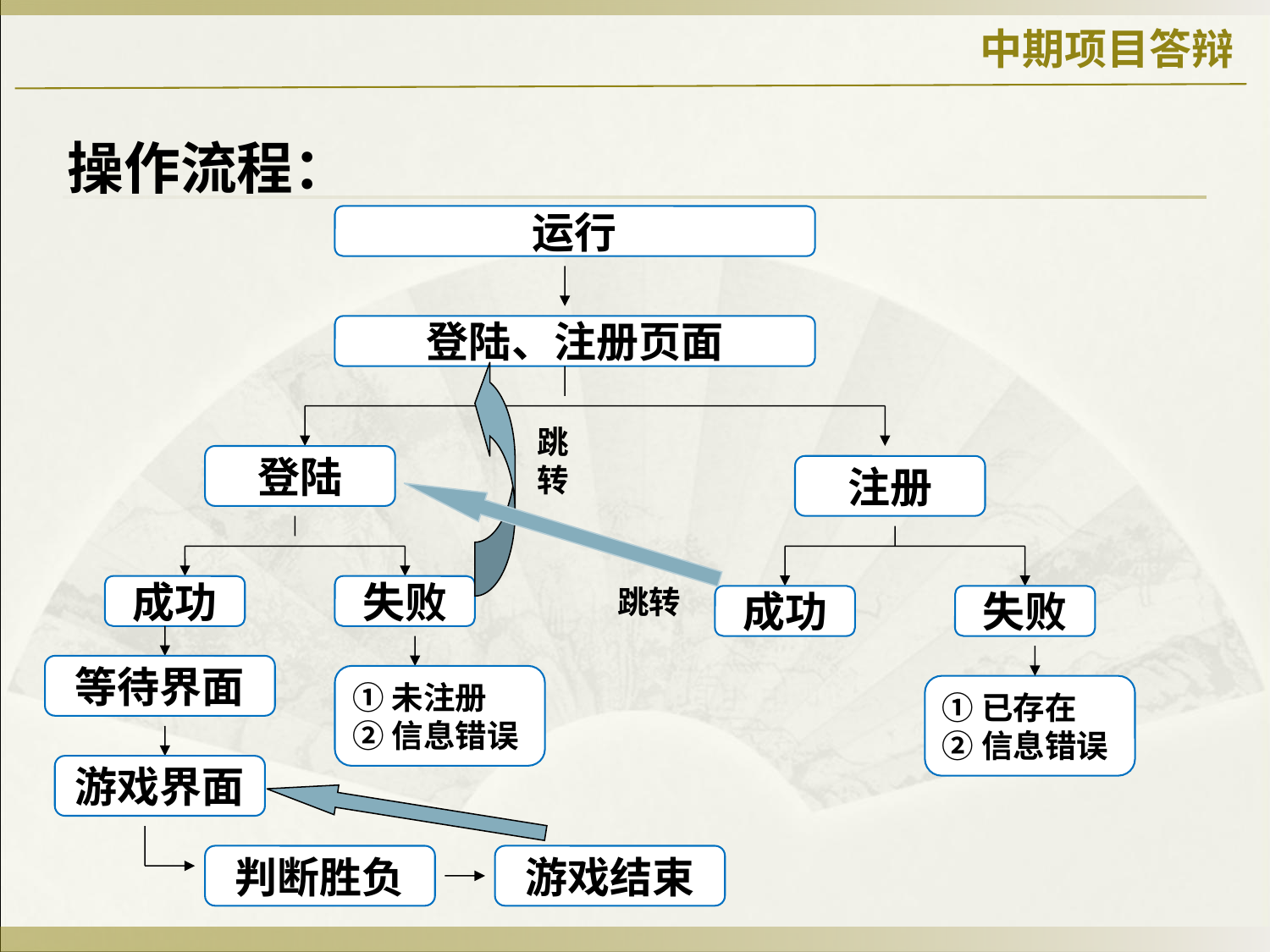

中期项目答辩
操作流程：
运行

登陆、注册页面

跳转
登陆
注册

成功
失败
跳转
成功
失败

等待界面
①未注册
②信息错误
①已存在
②信息错误

游戏界面

判断胜负
游戏结束